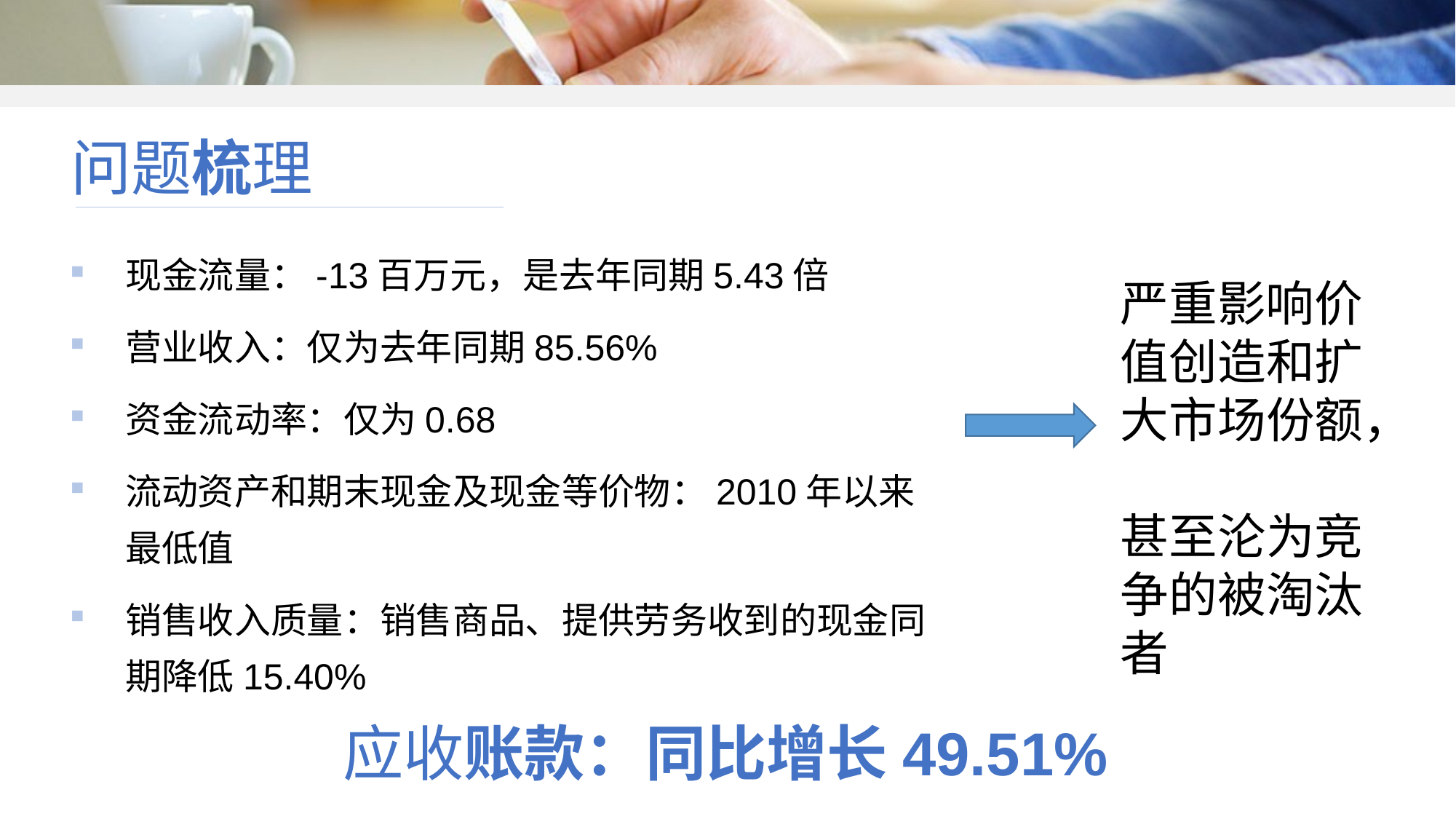

# 问题梳理

现金流量：-13百万元，是去年同期5.43倍
营业收入：仅为去年同期85.56%
资金流动率：仅为0.68
流动资产和期末现金及现金等价物：2010年以来最低值
销售收入质量：销售商品、提供劳务收到的现金同期降低15.40%
严重影响价值创造和扩大市场份额，

甚至沦为竞争的被淘汰者

应收账款：同比增长49.51%